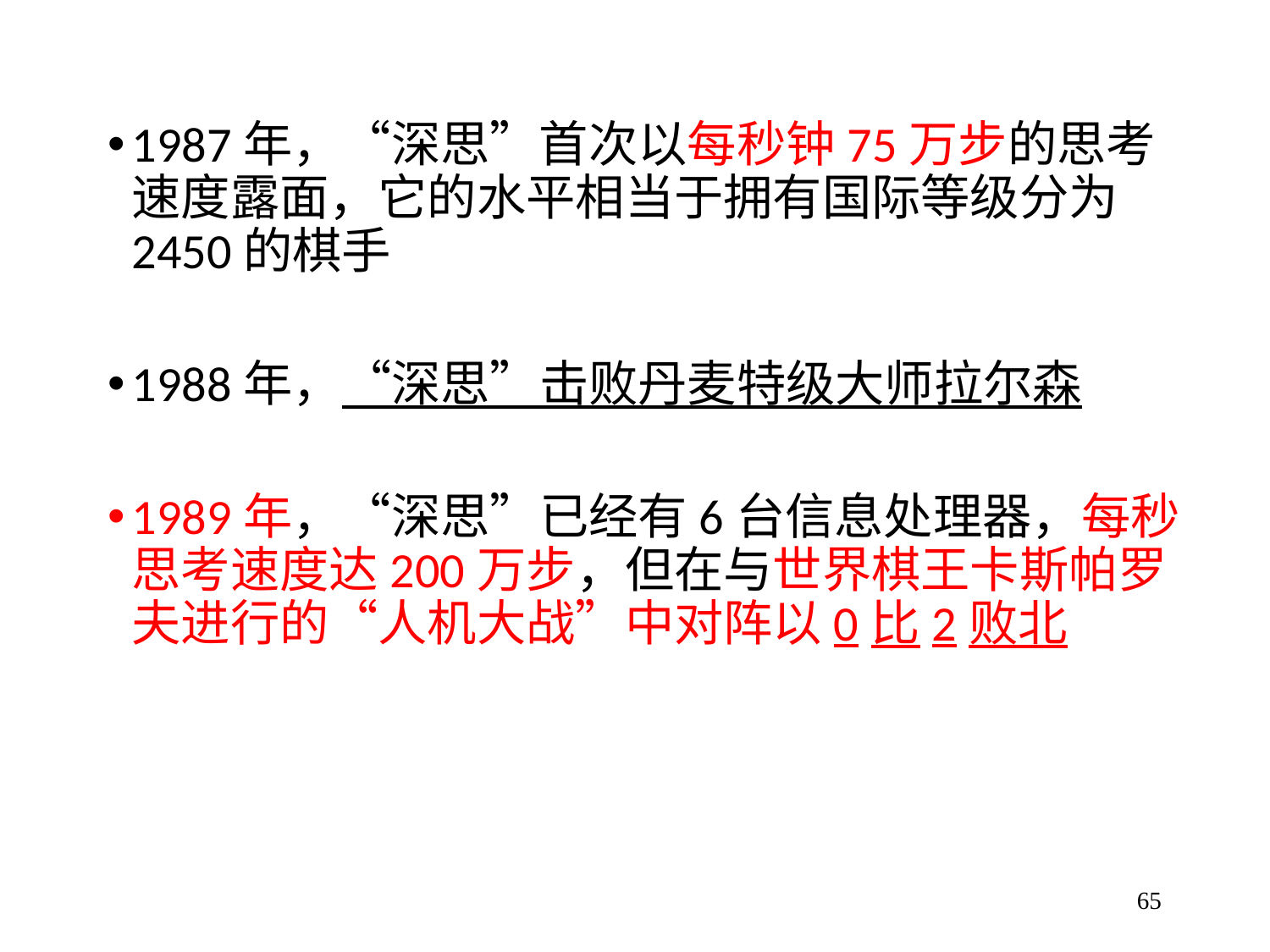

1987年，“深思”首次以每秒钟75万步的思考速度露面，它的水平相当于拥有国际等级分为2450的棋手

1988年，“深思”击败丹麦特级大师拉尔森

1989年，“深思”已经有6台信息处理器，每秒思考速度达200万步，但在与世界棋王卡斯帕罗夫进行的“人机大战”中对阵以0比2败北
65